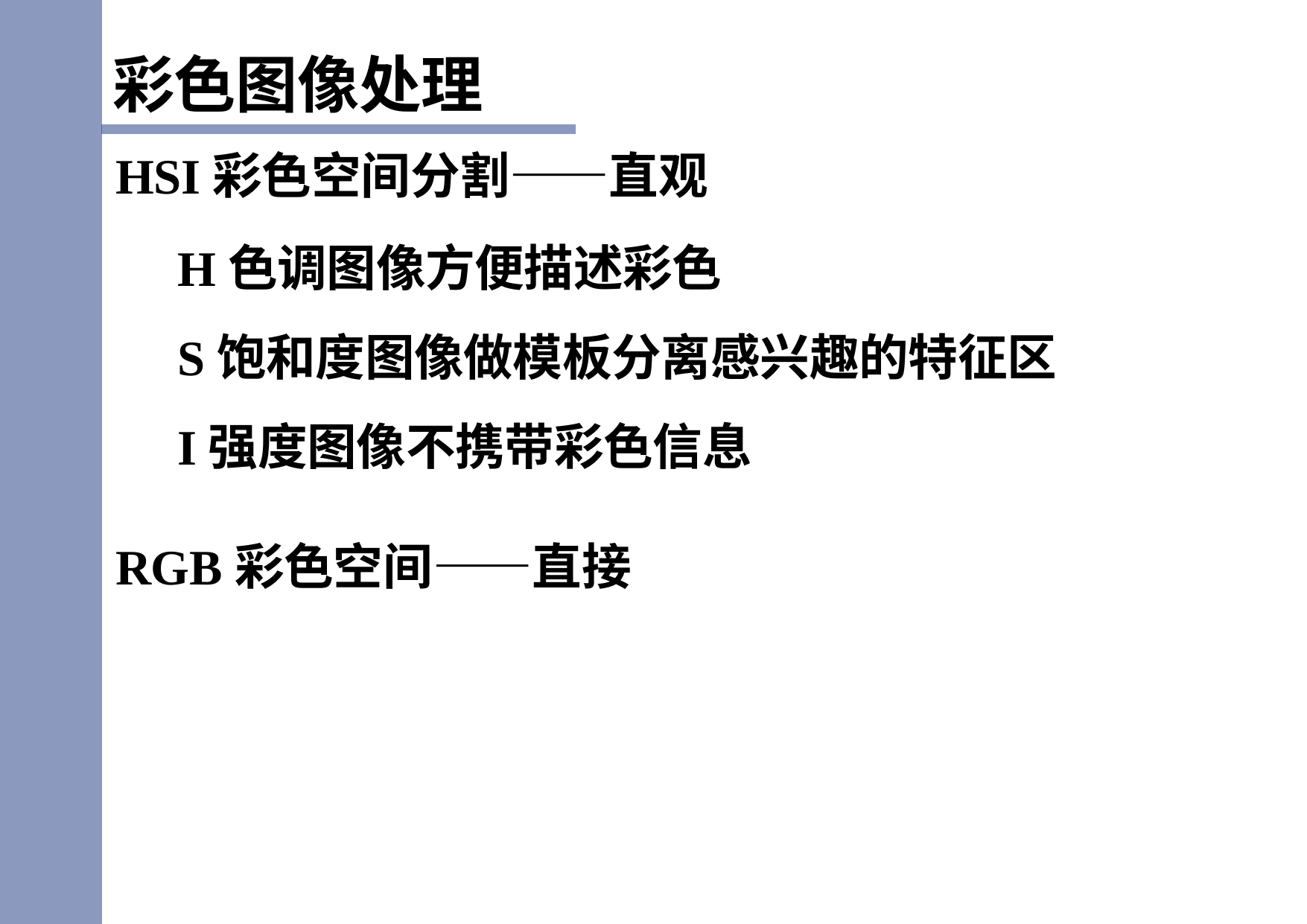

彩色图像处理
HSI彩色空间分割——直观
	H色调图像方便描述彩色
	S饱和度图像做模板分离感兴趣的特征区
	I强度图像不携带彩色信息

RGB彩色空间——直接